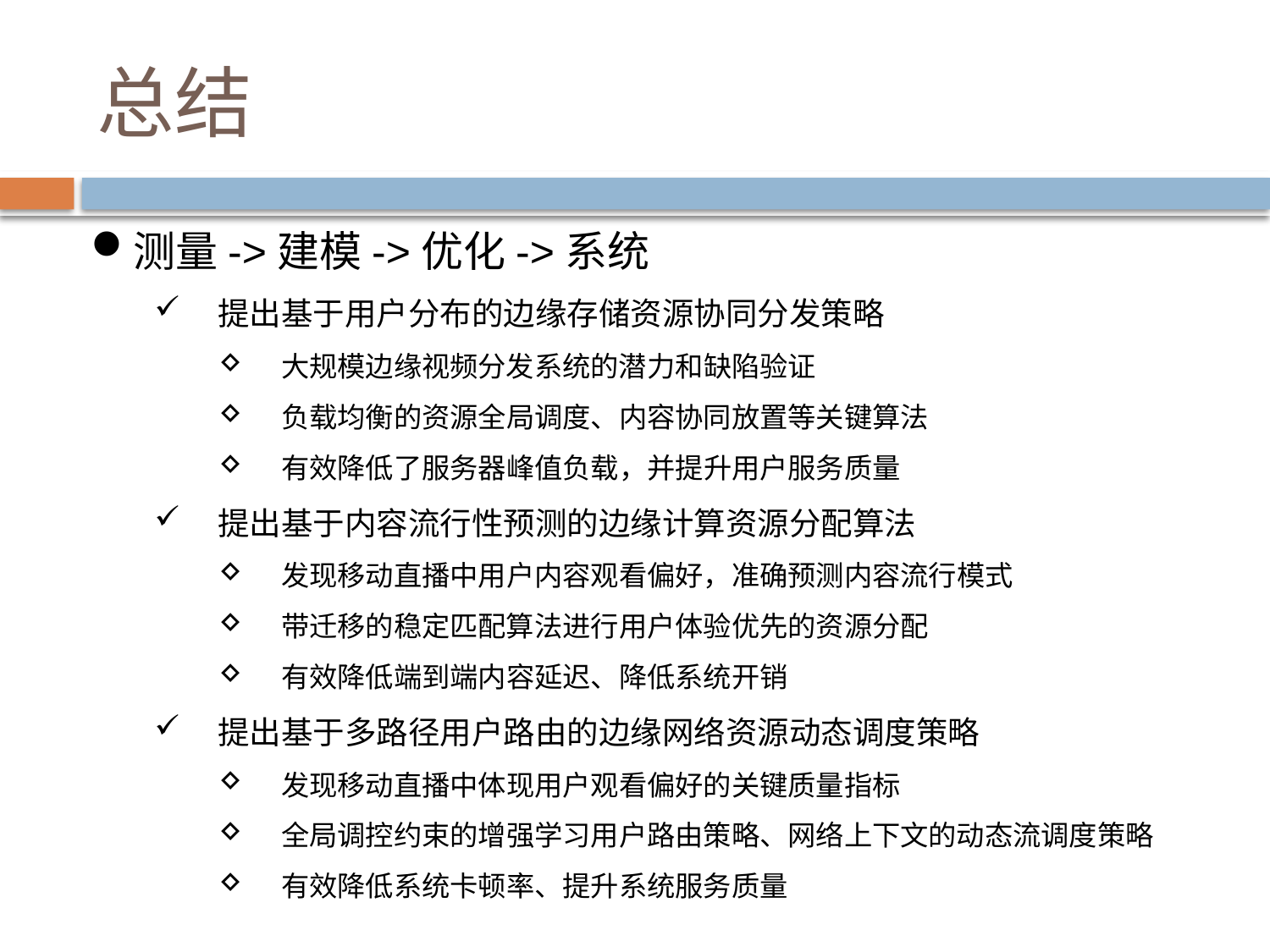

# 总结
测量->建模->优化->系统
提出基于用户分布的边缘存储资源协同分发策略
大规模边缘视频分发系统的潜力和缺陷验证
负载均衡的资源全局调度、内容协同放置等关键算法
有效降低了服务器峰值负载，并提升用户服务质量
提出基于内容流行性预测的边缘计算资源分配算法
发现移动直播中用户内容观看偏好，准确预测内容流行模式
带迁移的稳定匹配算法进行用户体验优先的资源分配
有效降低端到端内容延迟、降低系统开销
提出基于多路径用户路由的边缘网络资源动态调度策略
发现移动直播中体现用户观看偏好的关键质量指标
全局调控约束的增强学习用户路由策略、网络上下文的动态流调度策略
有效降低系统卡顿率、提升系统服务质量